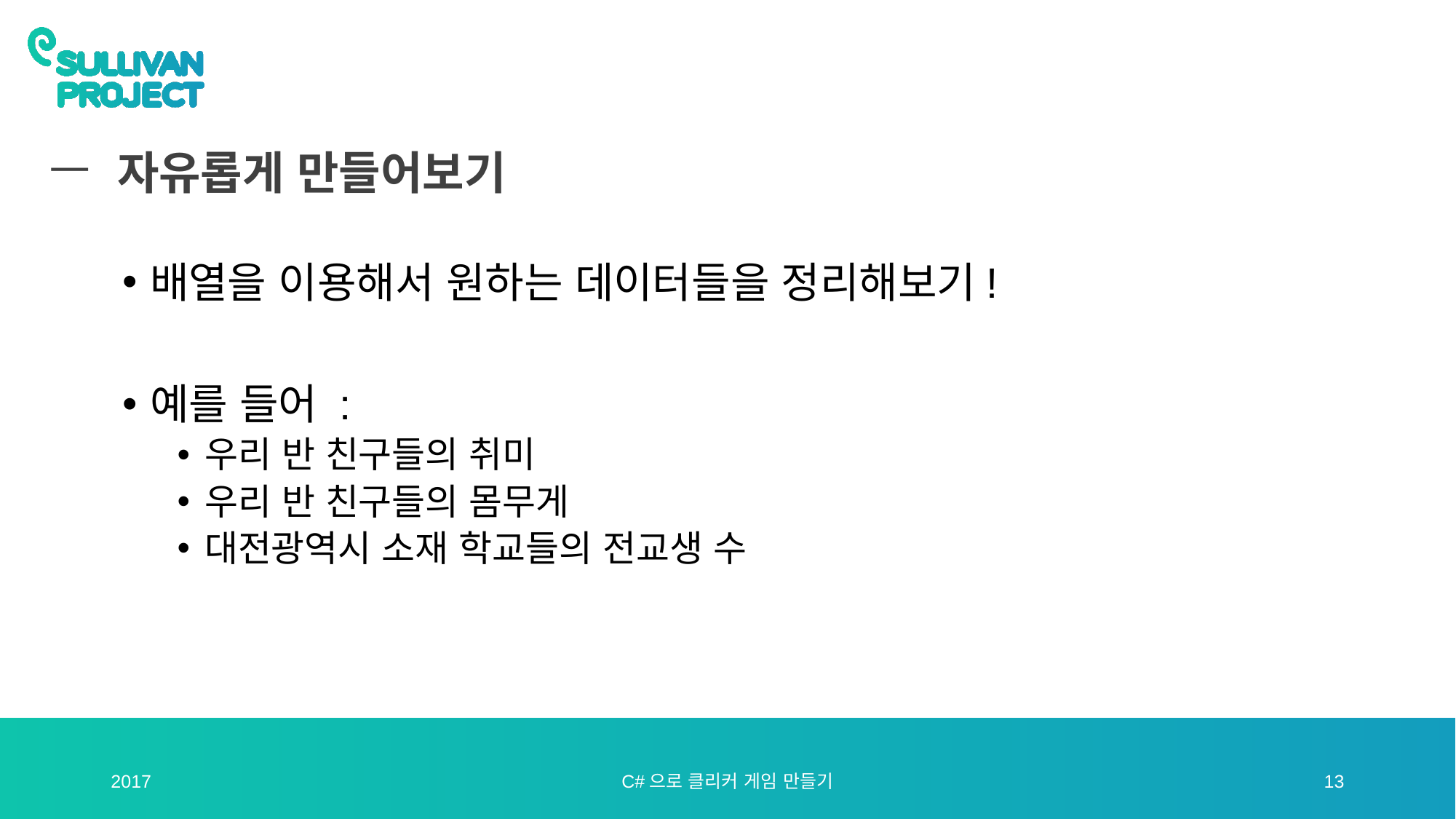

# 자유롭게 만들어보기
배열을 이용해서 원하는 데이터들을 정리해보기!

예를 들어 :
우리 반 친구들의 취미
우리 반 친구들의 몸무게
대전광역시 소재 학교들의 전교생 수
2017
C#으로 클리커 게임 만들기
13